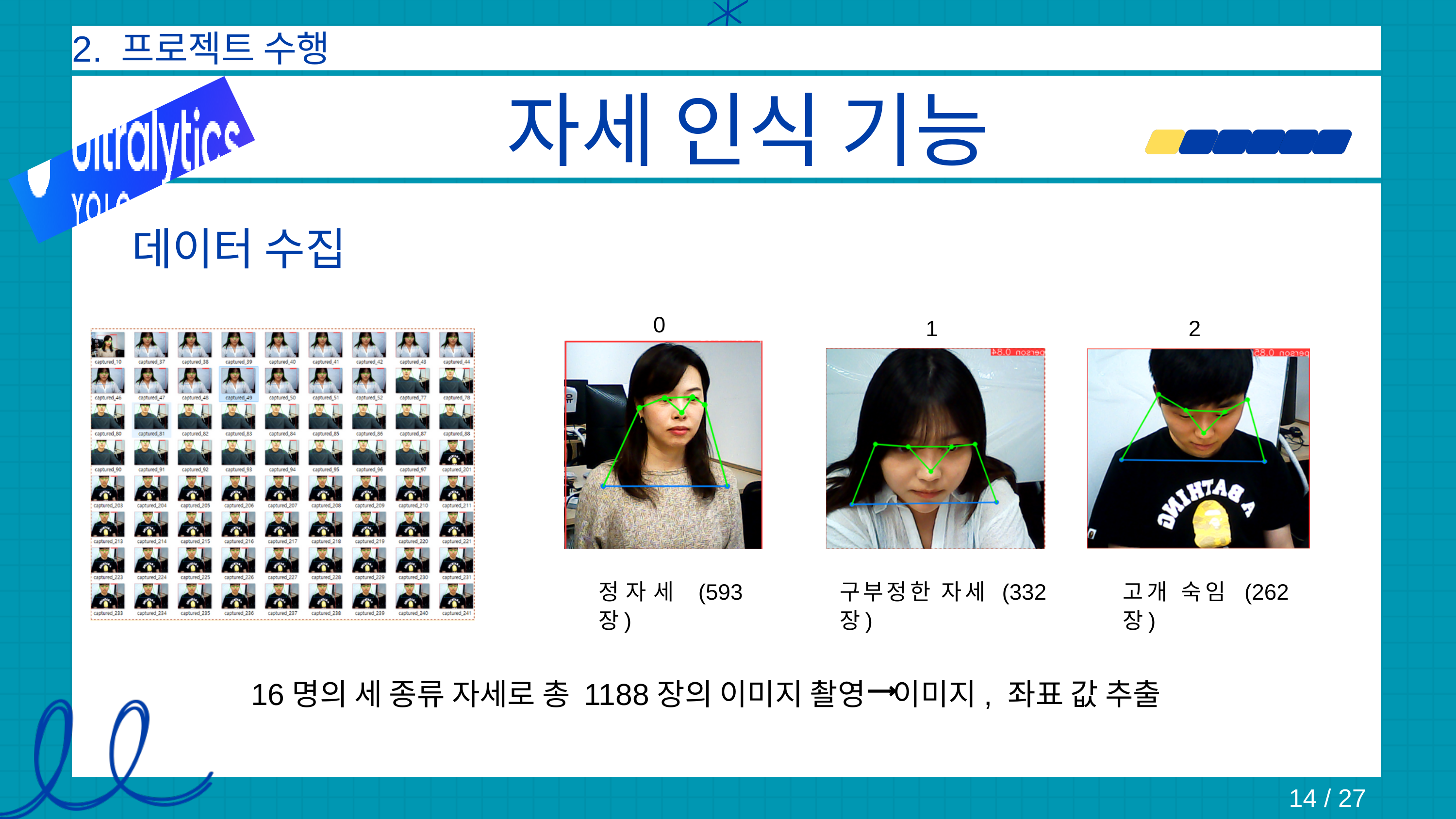

2. 프로젝트 수행

자세 인식 기능

데이터 수집
0
1
2

정자세 (593장)
구부정한 자세 (332장)
고개 숙임 (262장)
16명의 세 종류 자세로 총 1188장의 이미지 촬영    이미지, 좌표 값 추출

14 / 27